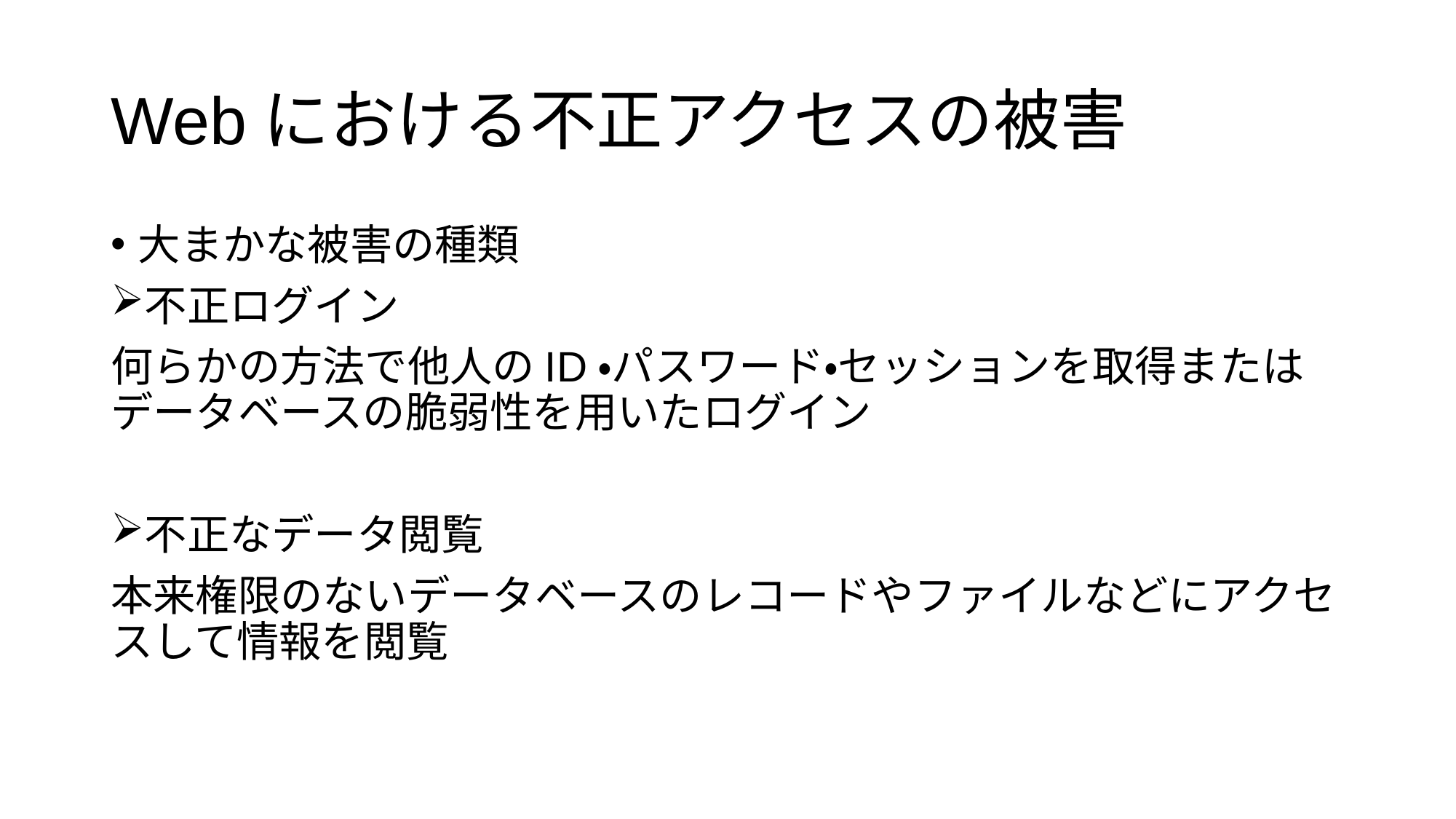

# Webにおける不正アクセスの被害
大まかな被害の種類
不正ログイン
何らかの方法で他人のID・パスワード・セッションを取得またはデータベースの脆弱性を用いたログイン

不正なデータ閲覧
本来権限のないデータベースのレコードやファイルなどにアクセスして情報を閲覧